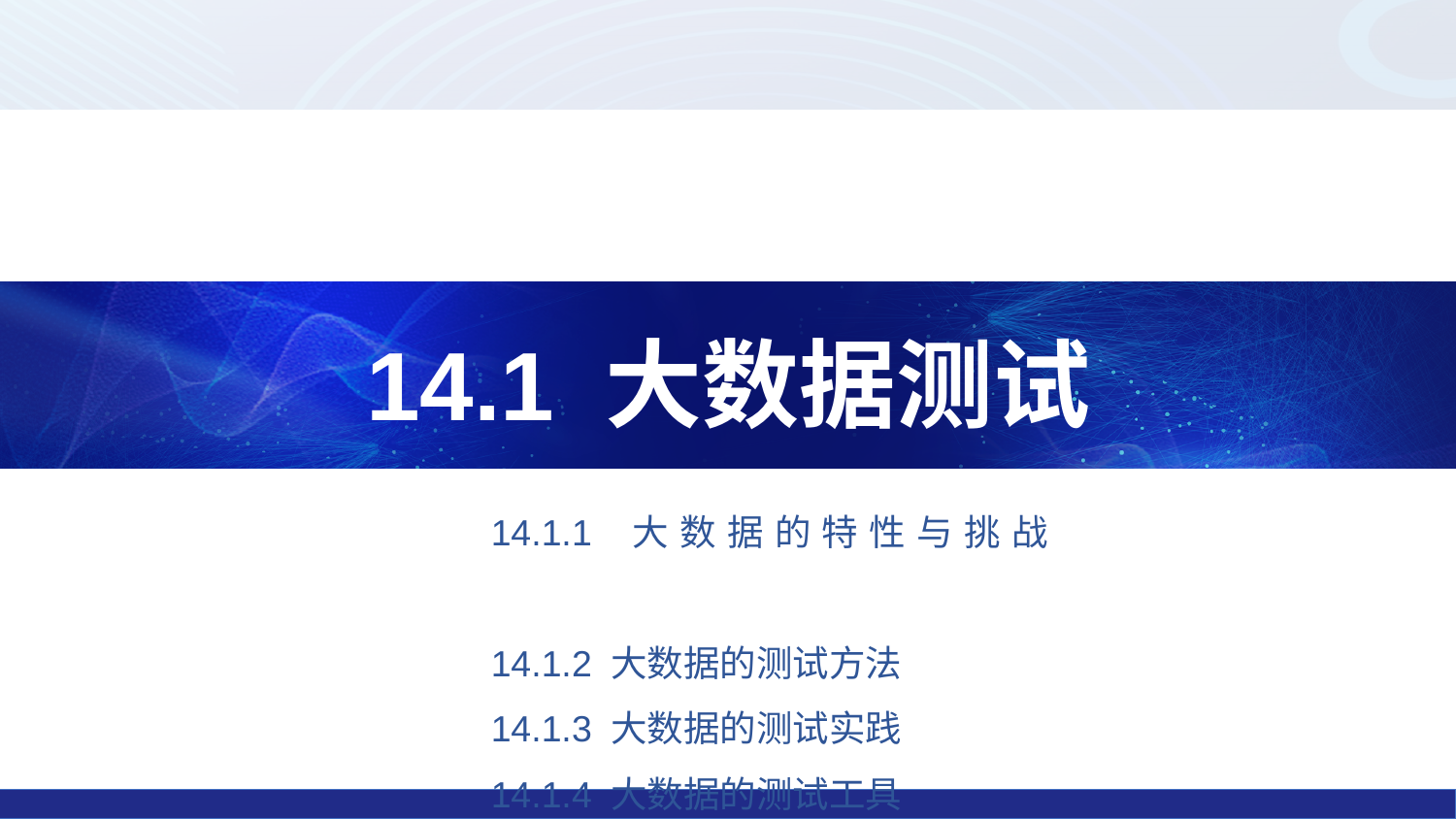

14.1 大数据测试
14.1.1 大数据的特性与挑战
14.1.2 大数据的测试方法
14.1.3 大数据的测试实践
14.1.4 大数据的测试工具